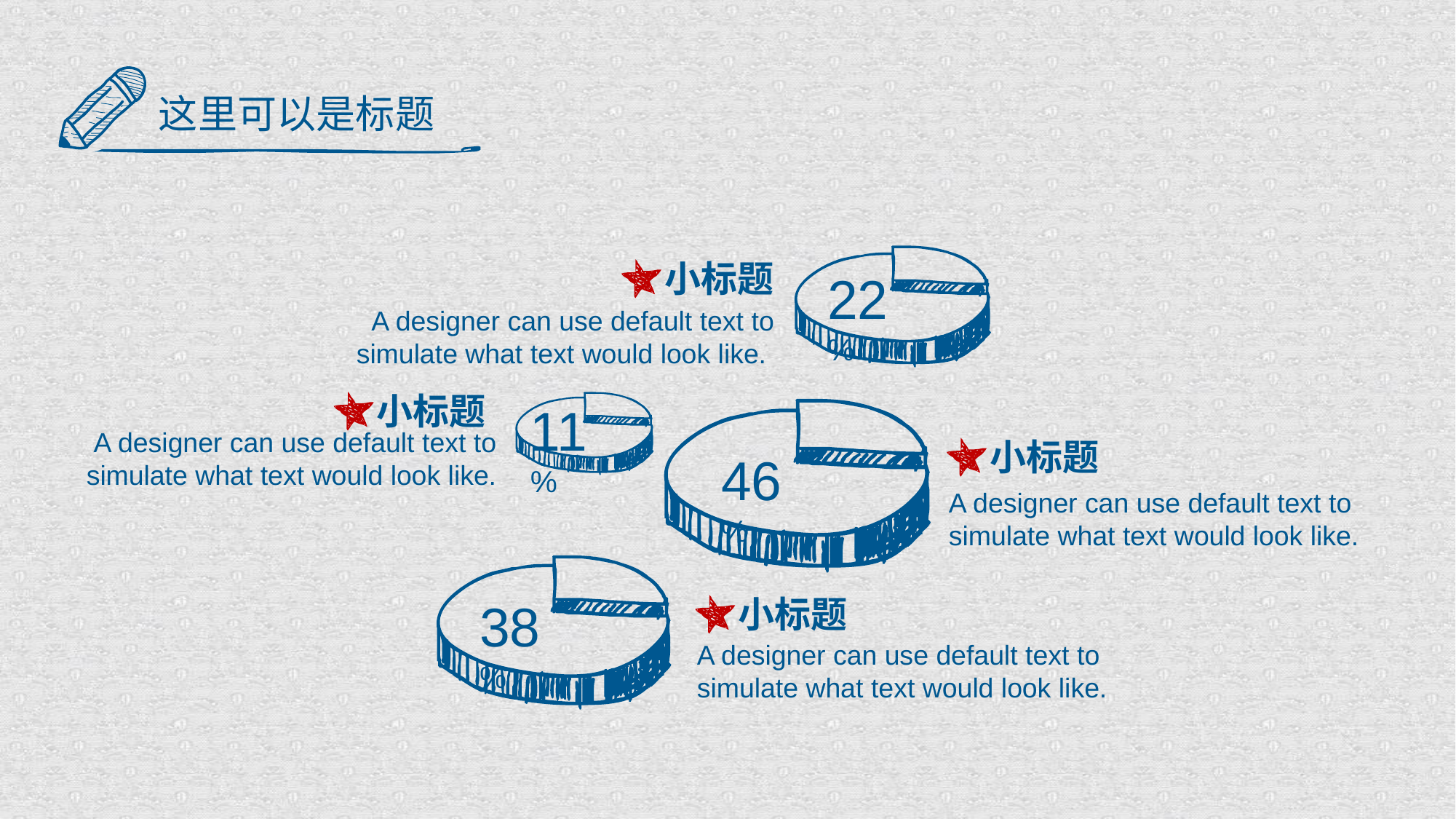

这里可以是标题

小标题
22%

A designer can use default text to simulate what text would look like.
小标题
11%

A designer can use default text to simulate what text would look like.
小标题

46%
A designer can use default text to simulate what text would look like.

小标题
38%

A designer can use default text to simulate what text would look like.